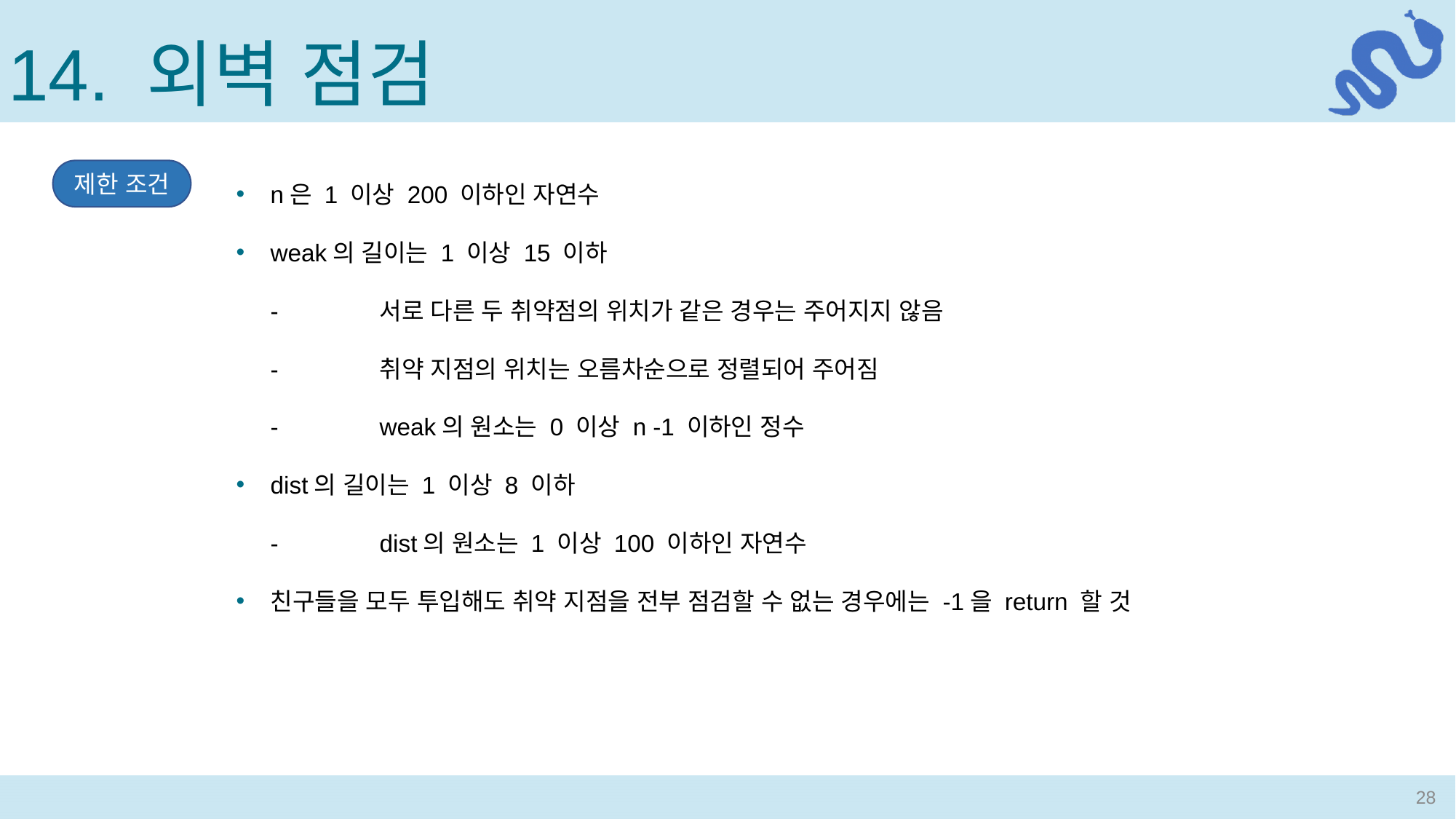

14. 외벽 점검
n은 1 이상 200 이하인 자연수
weak의 길이는 1 이상 15 이하
-	서로 다른 두 취약점의 위치가 같은 경우는 주어지지 않음
-	취약 지점의 위치는 오름차순으로 정렬되어 주어짐
-	weak의 원소는 0 이상 n -1 이하인 정수
dist의 길이는 1 이상 8 이하
-	dist의 원소는 1 이상 100 이하인 자연수
친구들을 모두 투입해도 취약 지점을 전부 점검할 수 없는 경우에는 -1을 return 할 것
제한 조건
28